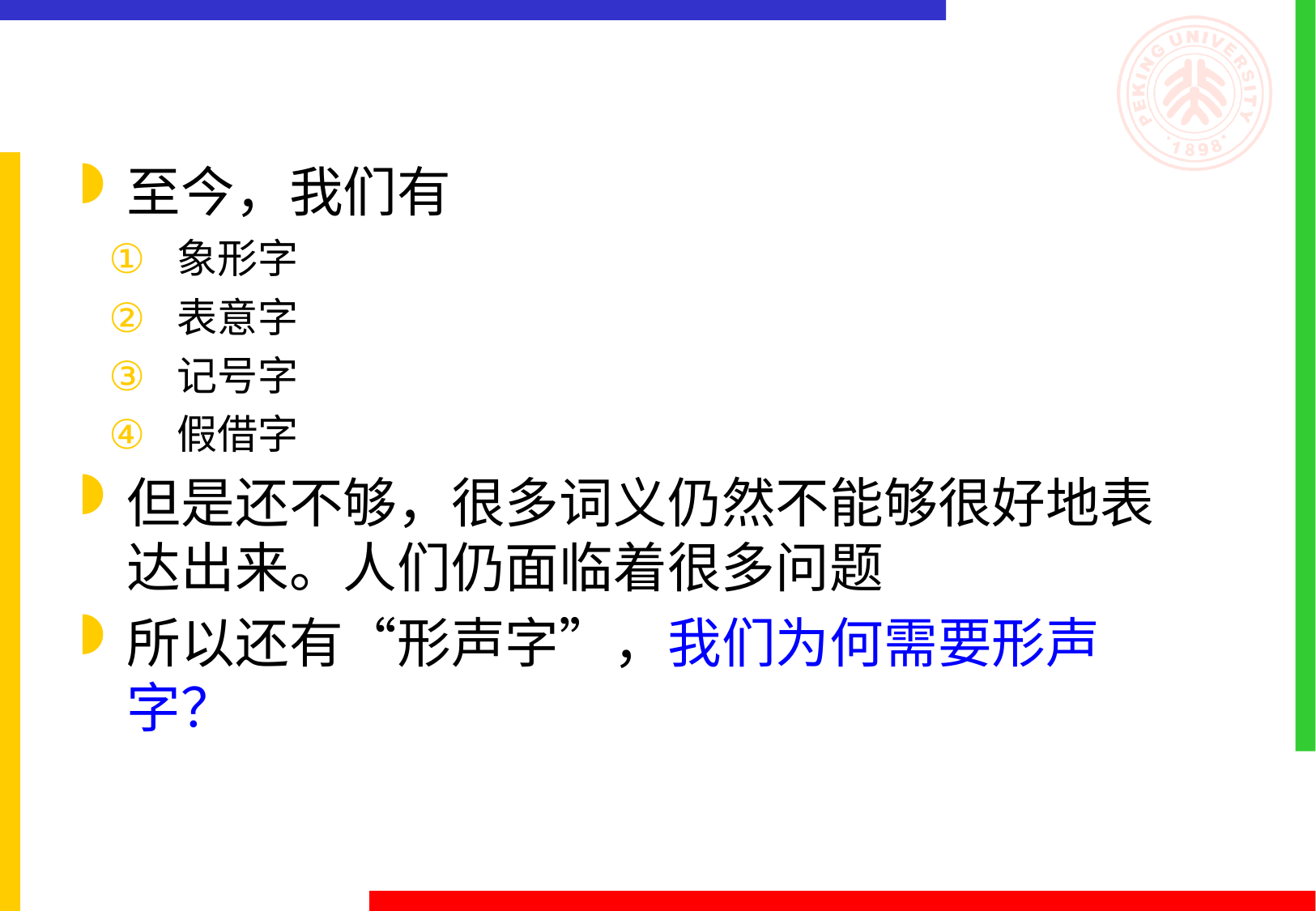

#
至今，我们有
象形字
表意字
记号字
假借字
但是还不够，很多词义仍然不能够很好地表达出来。人们仍面临着很多问题
所以还有“形声字”，我们为何需要形声字？